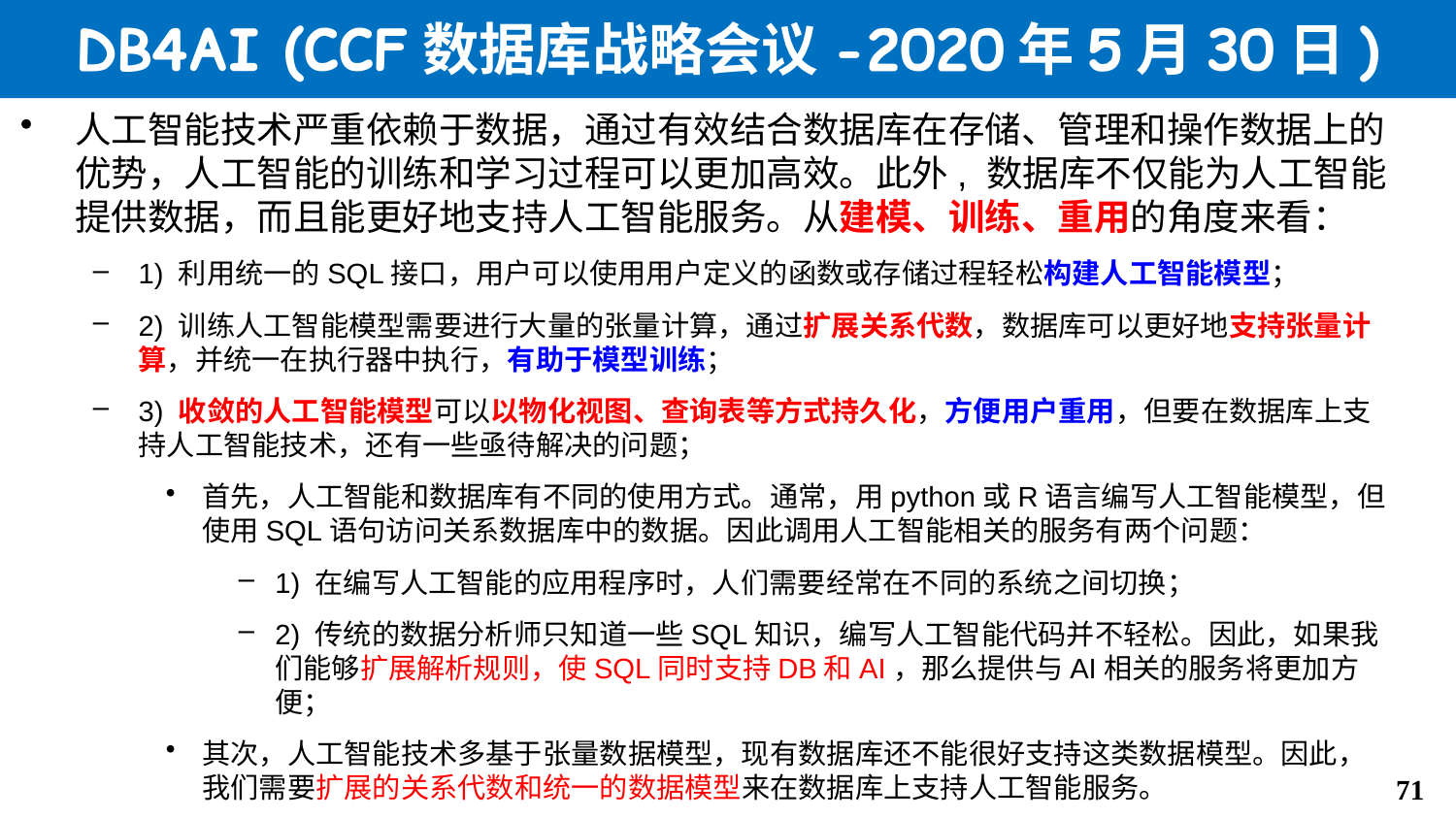

# DB4AI (CCF数据库战略会议-2020年5月30日)
人工智能技术严重依赖于数据，通过有效结合数据库在存储、管理和操作数据上的优势，人工智能的训练和学习过程可以更加高效。此外, 数据库不仅能为人工智能提供数据，而且能更好地支持人工智能服务。从建模、训练、重用的角度来看：
1) 利用统一的SQL接口，用户可以使用用户定义的函数或存储过程轻松构建人工智能模型；
2) 训练人工智能模型需要进行大量的张量计算，通过扩展关系代数，数据库可以更好地支持张量计算，并统一在执行器中执行，有助于模型训练；
3) 收敛的人工智能模型可以以物化视图、查询表等方式持久化，方便用户重用，但要在数据库上支持人工智能技术，还有一些亟待解决的问题；
首先，人工智能和数据库有不同的使用方式。通常，用python或R语言编写人工智能模型，但使用SQL语句访问关系数据库中的数据。因此调用人工智能相关的服务有两个问题：
1) 在编写人工智能的应用程序时，人们需要经常在不同的系统之间切换；
2) 传统的数据分析师只知道一些SQL知识，编写人工智能代码并不轻松。因此，如果我们能够扩展解析规则，使SQL同时支持DB和AI，那么提供与AI相关的服务将更加方便；
其次，人工智能技术多基于张量数据模型，现有数据库还不能很好支持这类数据模型。因此，我们需要扩展的关系代数和统一的数据模型来在数据库上支持人工智能服务。